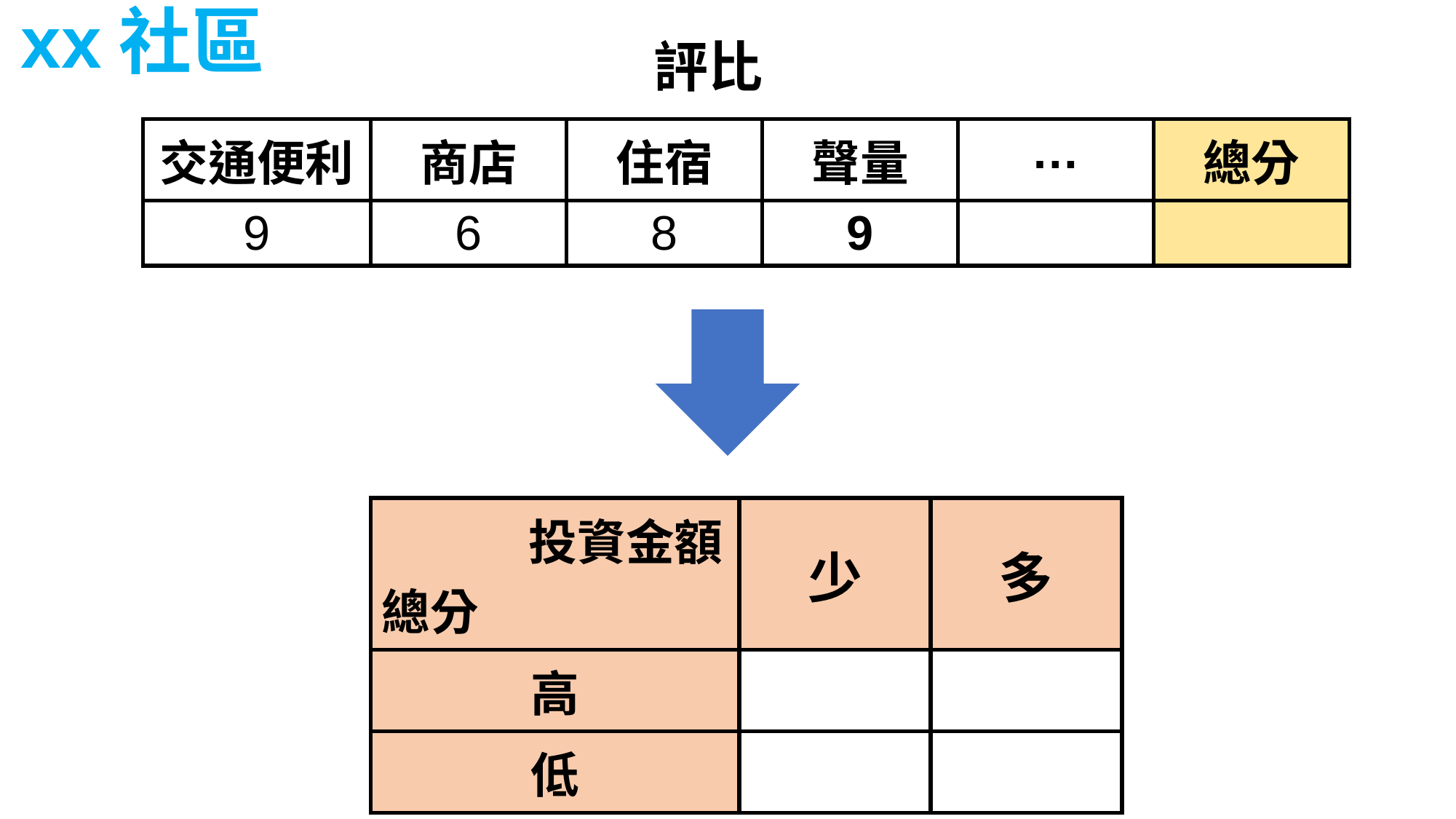

xx社區
評比
| 交通便利 | 商店 | 住宿 | 聲量 | … | 總分 |
| --- | --- | --- | --- | --- | --- |
| 9 | 6 | 8 | 9 |  |  |

| 投資金額 總分 | 少 | 多 |
| --- | --- | --- |
| 高 |  |  |
| 低 |  |  |